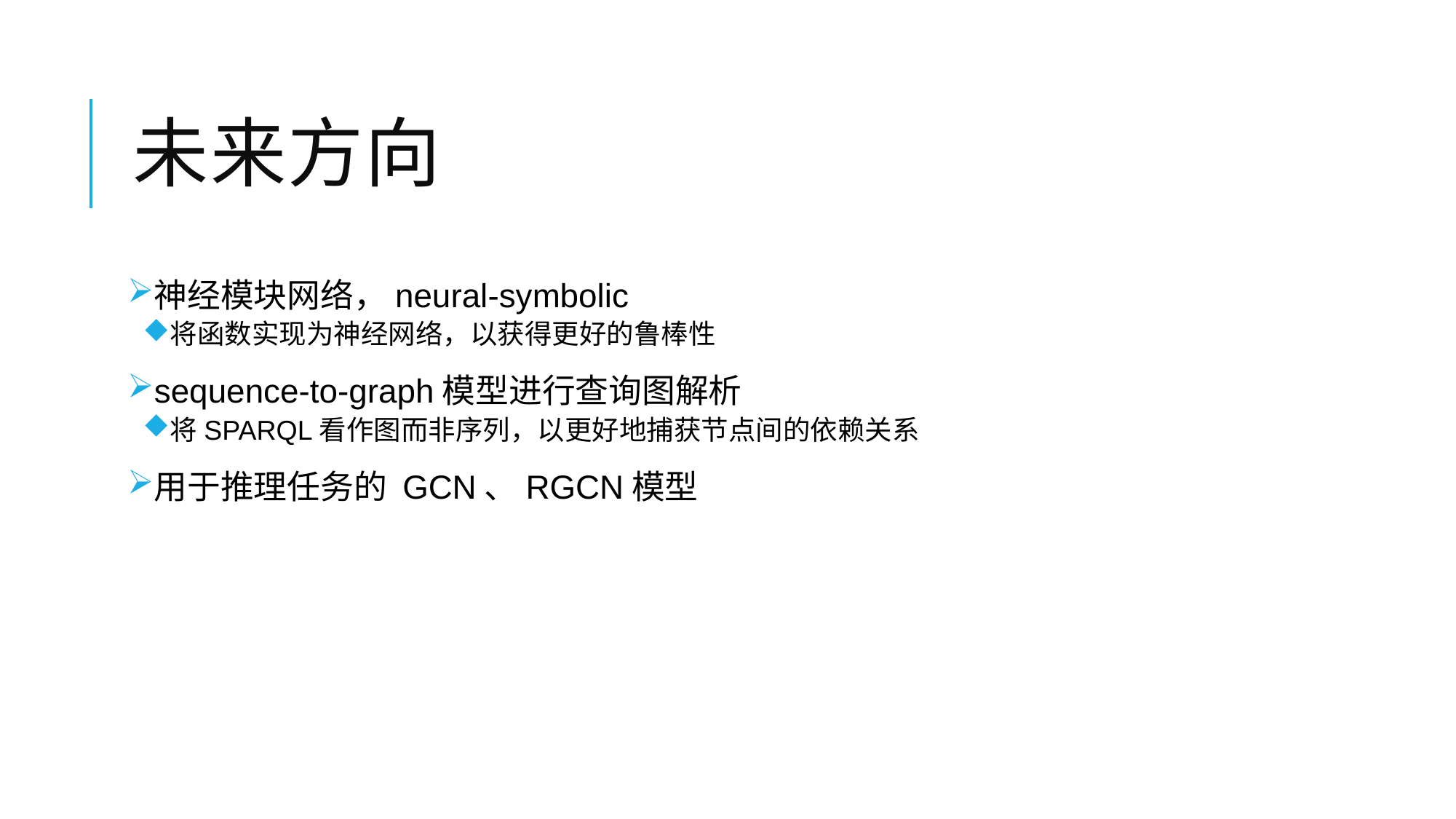

# 未来方向
神经模块网络，neural-symbolic
将函数实现为神经网络，以获得更好的鲁棒性
sequence-to-graph模型进行查询图解析
将SPARQL看作图而非序列，以更好地捕获节点间的依赖关系
用于推理任务的 GCN、RGCN模型